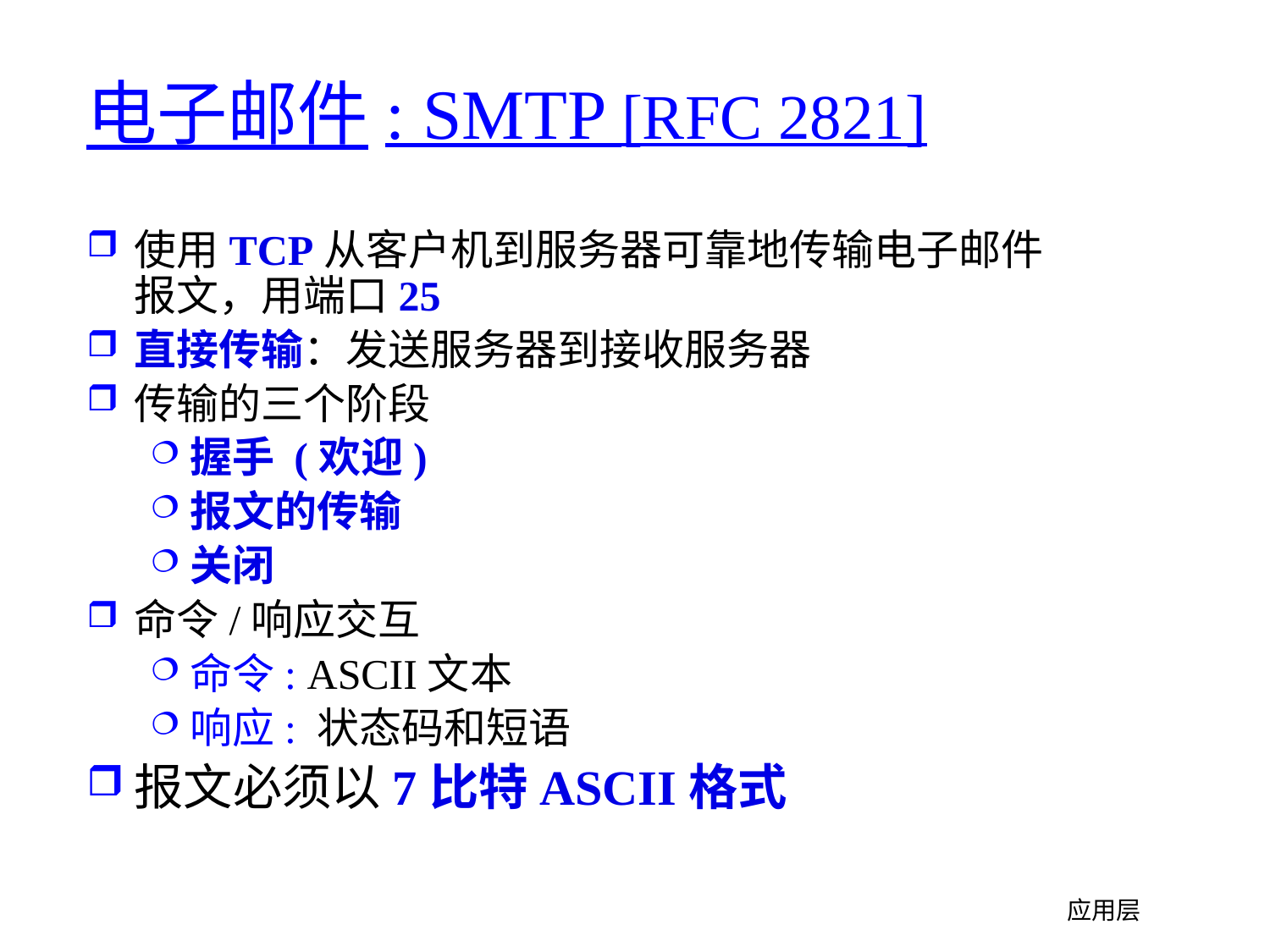

# 电子邮件: SMTP [RFC 2821]
使用TCP从客户机到服务器可靠地传输电子邮件报文，用端口25
直接传输：发送服务器到接收服务器
传输的三个阶段
握手 (欢迎)
报文的传输
关闭
命令/响应交互
命令: ASCII文本
响应: 状态码和短语
报文必须以7比特ASCII格式

应用层
54